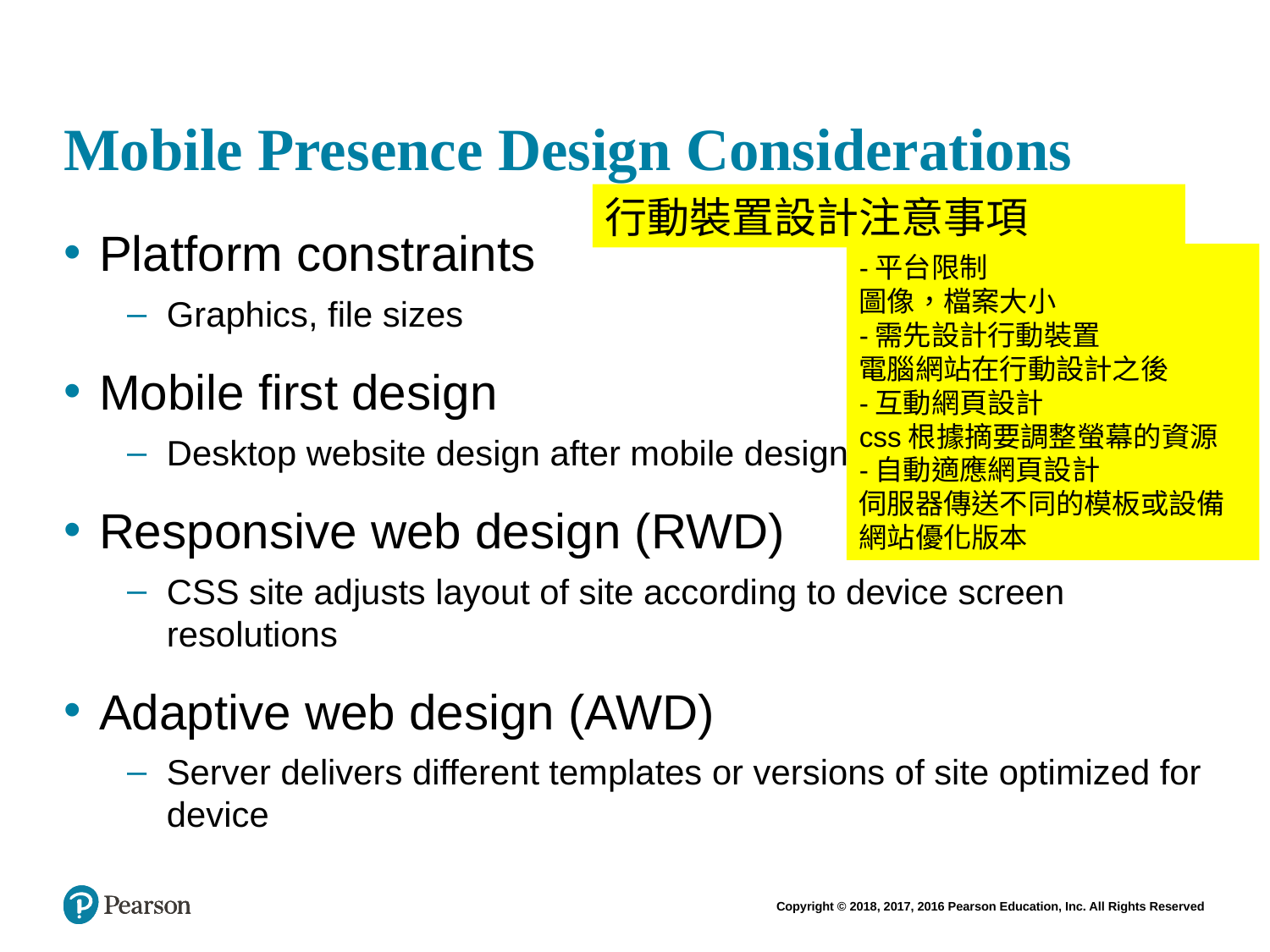

# Mobile Presence Design Considerations
行動裝置設計注意事項
Platform constraints
Graphics, file sizes
Mobile first design
Desktop website design after mobile design
Responsive web design (RWD)
CSS site adjusts layout of site according to device screen resolutions
Adaptive web design (AWD)
Server delivers different templates or versions of site optimized for device
-平台限制
圖像，檔案大小
-需先設計行動裝置
電腦網站在行動設計之後
-互動網頁設計
css根據摘要調整螢幕的資源
-自動適應網頁設計
伺服器傳送不同的模板或設備
網站優化版本